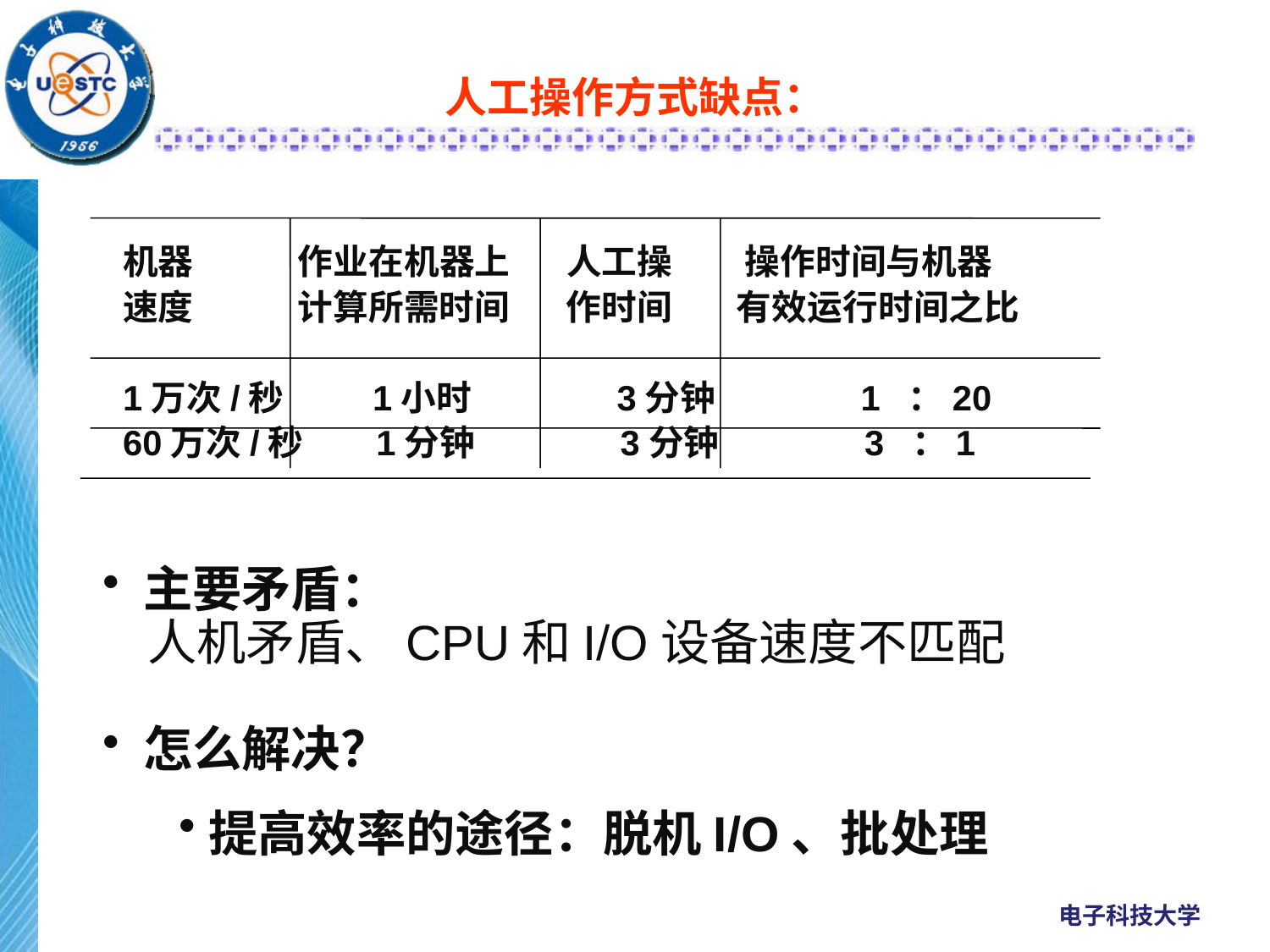

# 人工操作方式缺点：

机器             作业在机器上       人工操         操作时间与机器
速度             计算所需时间       作时间        有效运行时间之比

1万次/秒          1小时                 3分钟                 1  ：20
60万次/秒        1分钟                 3分钟                 3  ：1

 主要矛盾：
    人机矛盾、CPU和I/O设备速度不匹配

 怎么解决？
提高效率的途径：脱机I/O、批处理